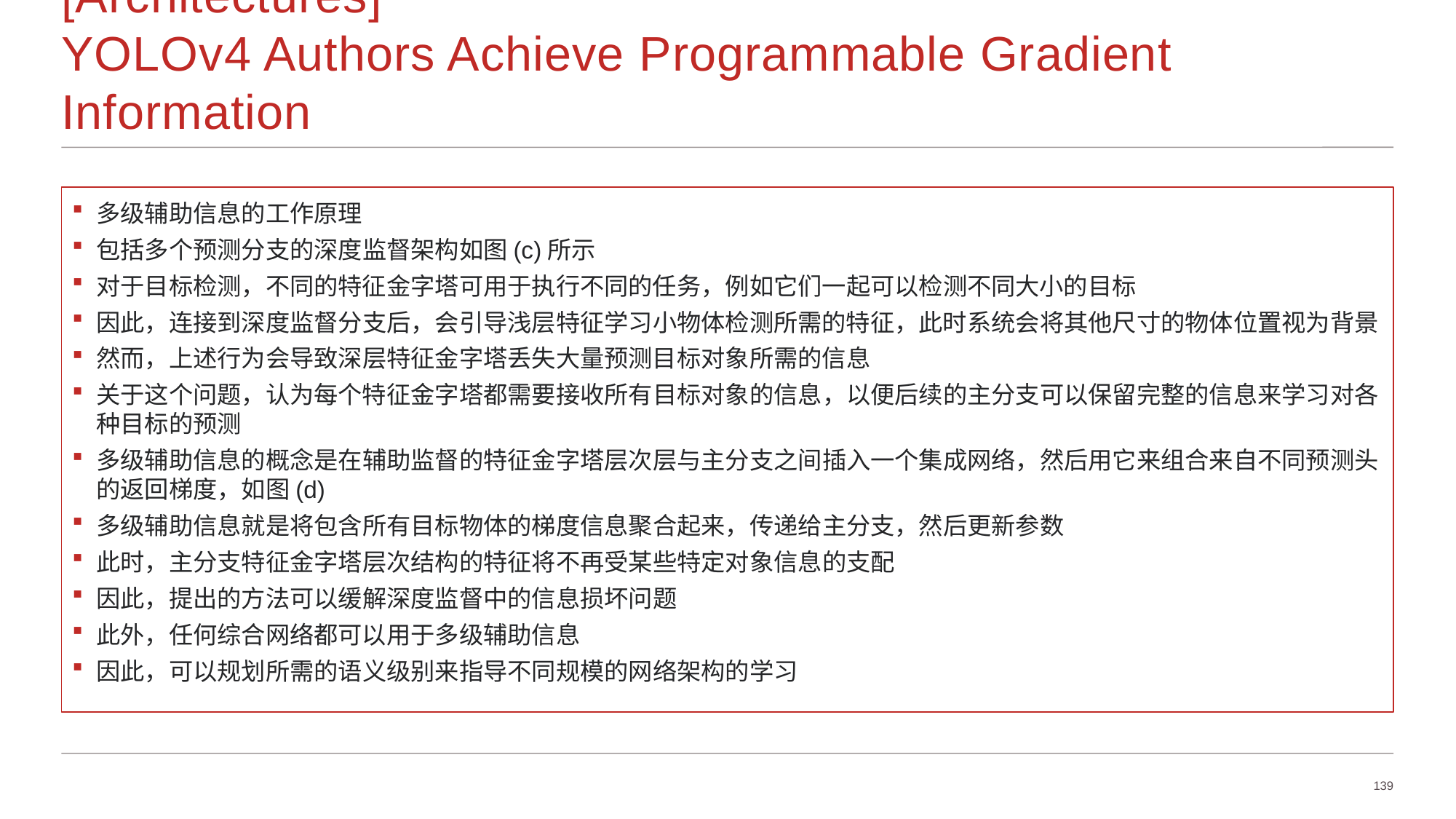

# YOLOv9: 2024 ArXiv						[Architectures] YOLOv4 Authors Achieve Programmable Gradient Information
多级辅助信息的工作原理
包括多个预测分支的深度监督架构如图(c)所示
对于目标检测，不同的特征金字塔可用于执行不同的任务，例如它们一起可以检测不同大小的目标
因此，连接到深度监督分支后，会引导浅层特征学习小物体检测所需的特征，此时系统会将其他尺寸的物体位置视为背景
然而，上述行为会导致深层特征金字塔丢失大量预测目标对象所需的信息
关于这个问题，认为每个特征金字塔都需要接收所有目标对象的信息，以便后续的主分支可以保留完整的信息来学习对各种目标的预测
多级辅助信息的概念是在辅助监督的特征金字塔层次层与主分支之间插入一个集成网络，然后用它来组合来自不同预测头的返回梯度，如图(d)
多级辅助信息就是将包含所有目标物体的梯度信息聚合起来，传递给主分支，然后更新参数
此时，主分支特征金字塔层次结构的特征将不再受某些特定对象信息的支配
因此，提出的方法可以缓解深度监督中的信息损坏问题
此外，任何综合网络都可以用于多级辅助信息
因此，可以规划所需的语义级别来指导不同规模的网络架构的学习